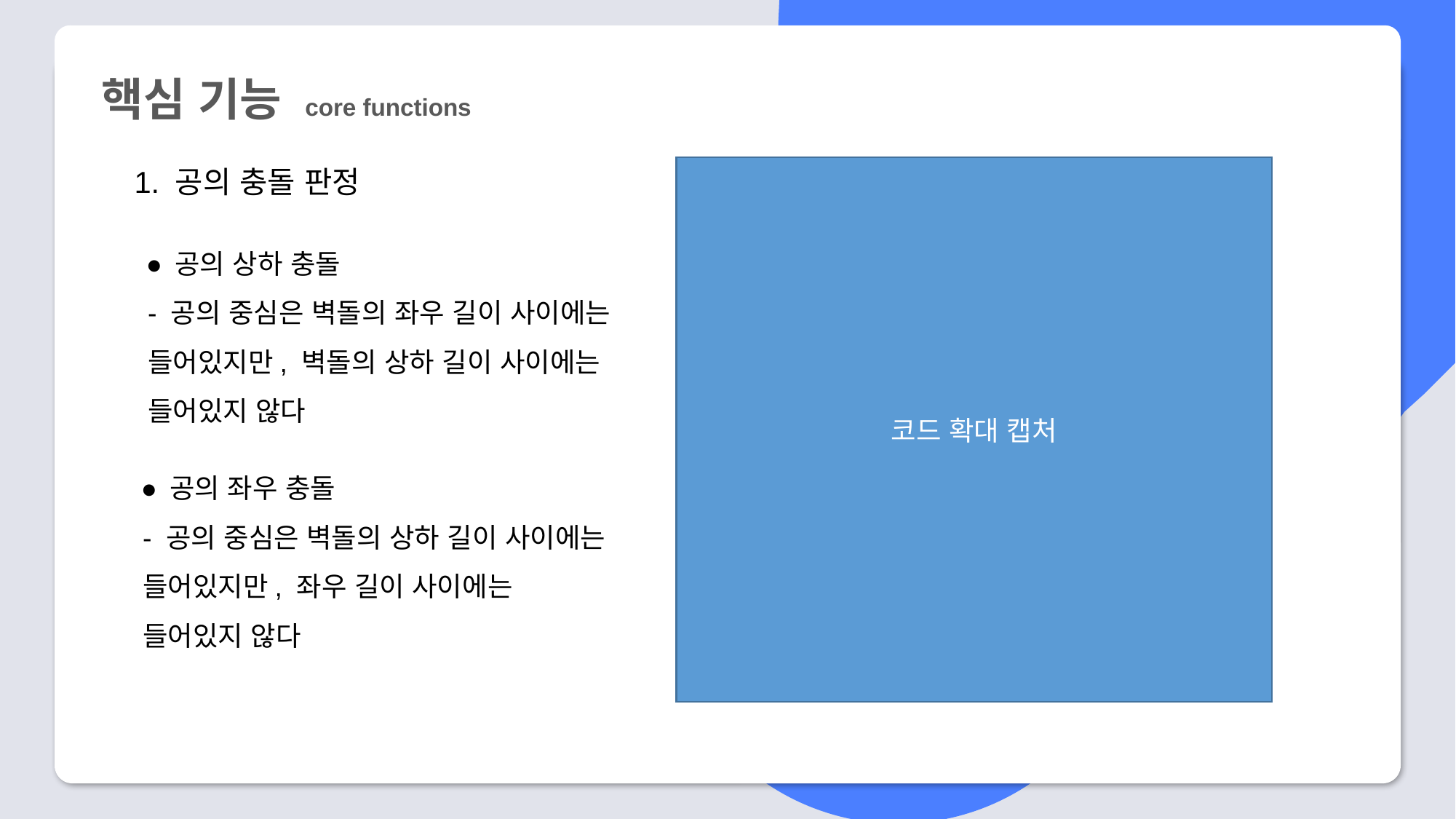

핵심 기능 core functions

1. 공의 충돌 판정
코드 확대 캡처
⦁ 공의 상하 충돌
- 공의 중심은 벽돌의 좌우 길이 사이에는 들어있지만, 벽돌의 상하 길이 사이에는 들어있지 않다
⦁ 공의 좌우 충돌
- 공의 중심은 벽돌의 상하 길이 사이에는 들어있지만, 좌우 길이 사이에는 들어있지 않다